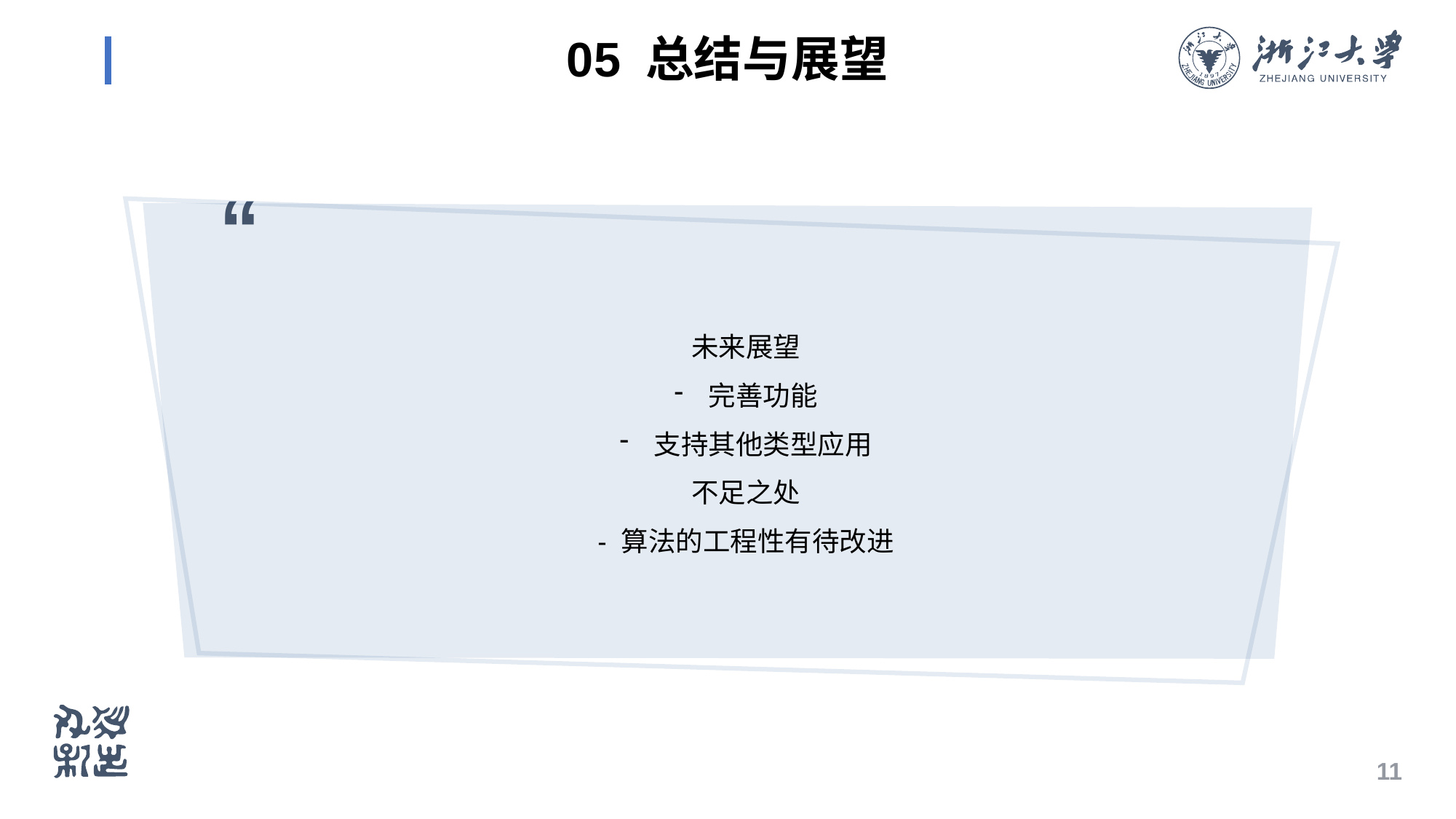

# 05 总结与展望

“

未来展望
完善功能
支持其他类型应用
不足之处
- 算法的工程性有待改进
11